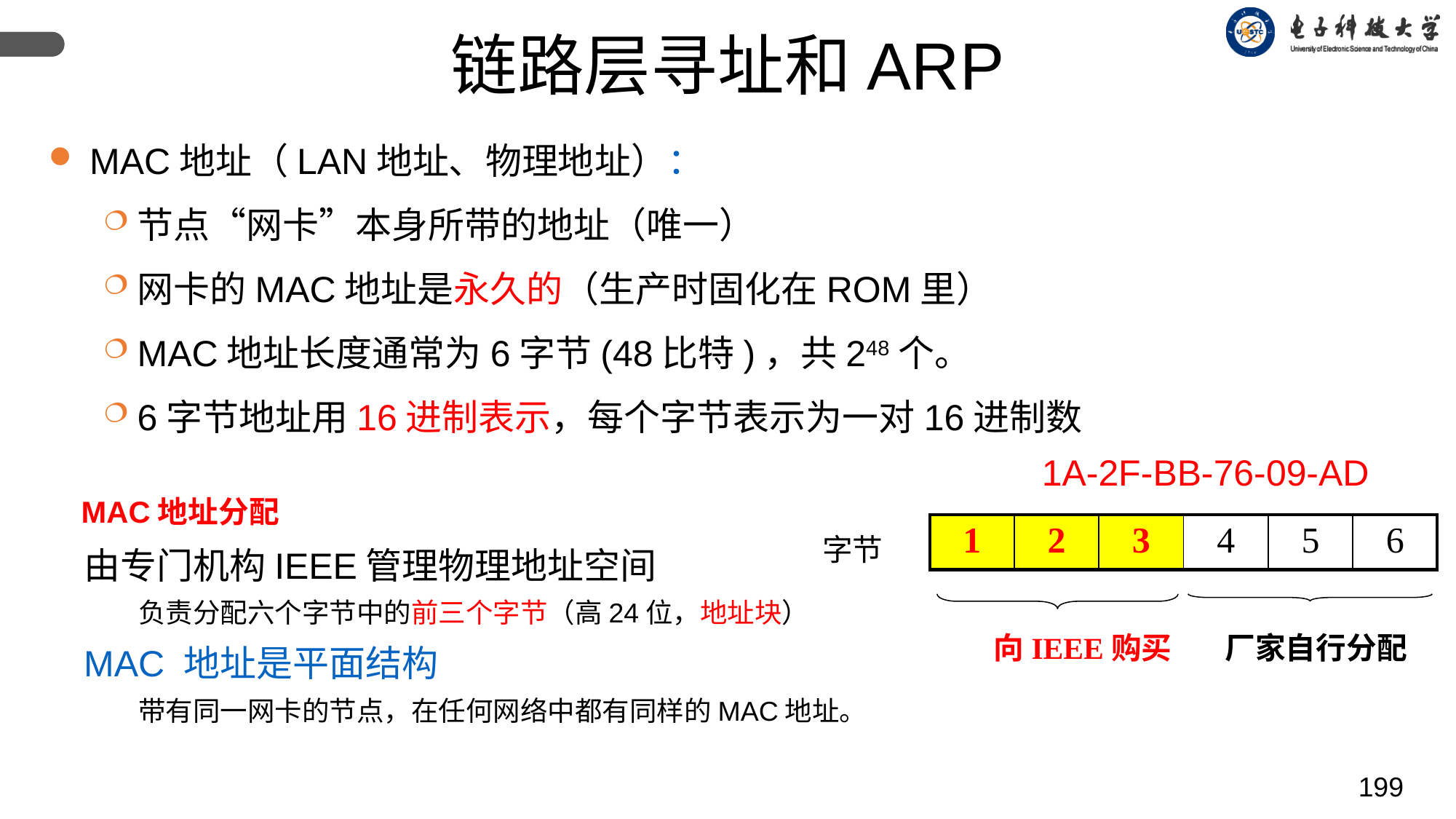

链路层寻址和ARP
MAC地址（LAN地址、物理地址）：
节点“网卡”本身所带的地址（唯一）
网卡的MAC地址是永久的（生产时固化在ROM里）
MAC地址长度通常为6字节(48比特)，共248个。
6字节地址用16进制表示，每个字节表示为一对16进制数

1A-2F-BB-76-09-AD

MAC地址分配
| 1 | 2 | 3 | 4 | 5 | 6 |
| --- | --- | --- | --- | --- | --- |
字节
由专门机构IEEE管理物理地址空间
负责分配六个字节中的前三个字节（高24位，地址块）
MAC 地址是平面结构
带有同一网卡的节点，在任何网络中都有同样的MAC地址。
厂家自行分配
向IEEE购买
199